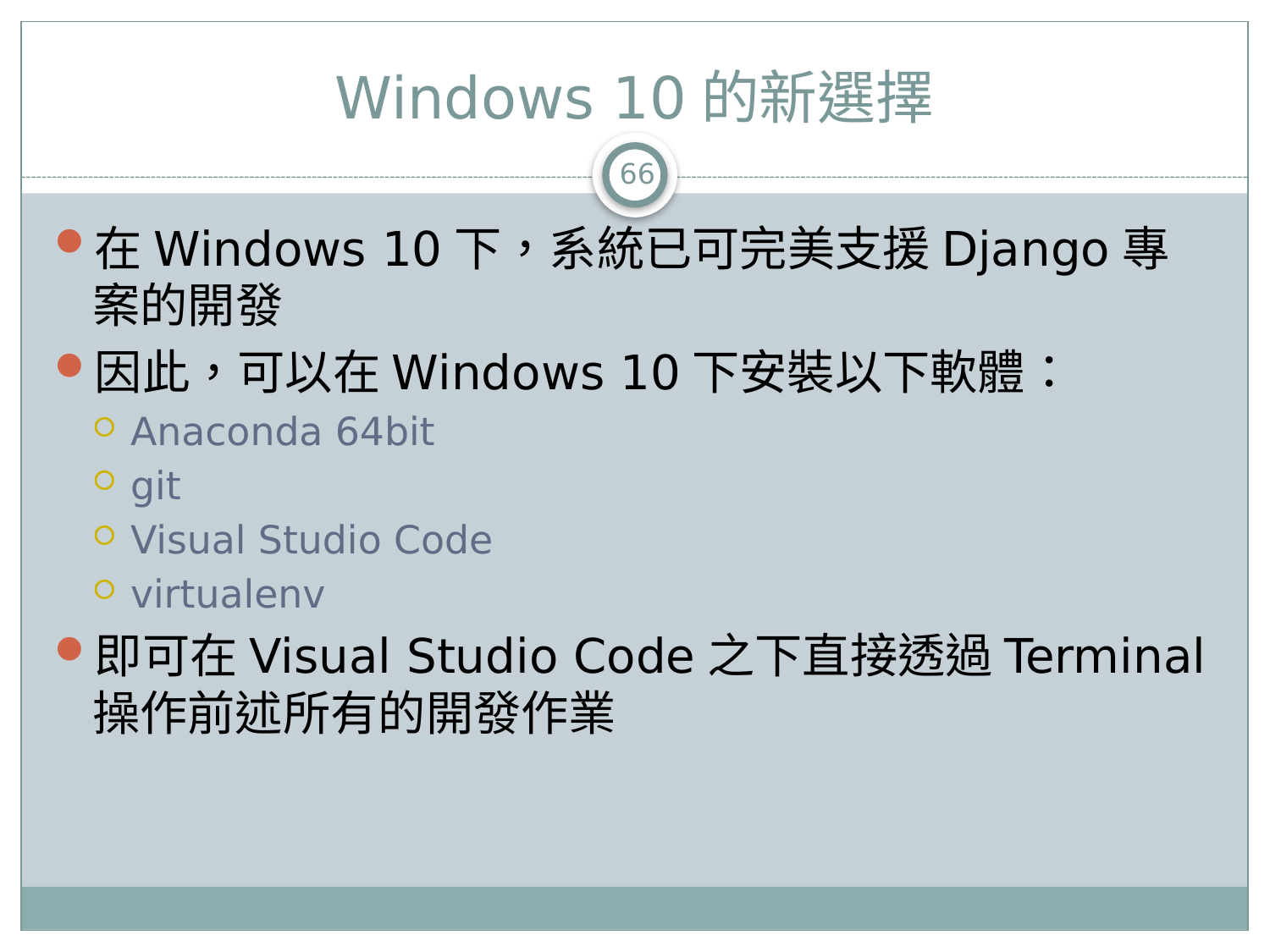

# Windows 10的新選擇
66
在Windows 10下，系統已可完美支援Django專案的開發
因此，可以在Windows 10下安裝以下軟體：
Anaconda 64bit
git
Visual Studio Code
virtualenv
即可在Visual Studio Code之下直接透過Terminal操作前述所有的開發作業